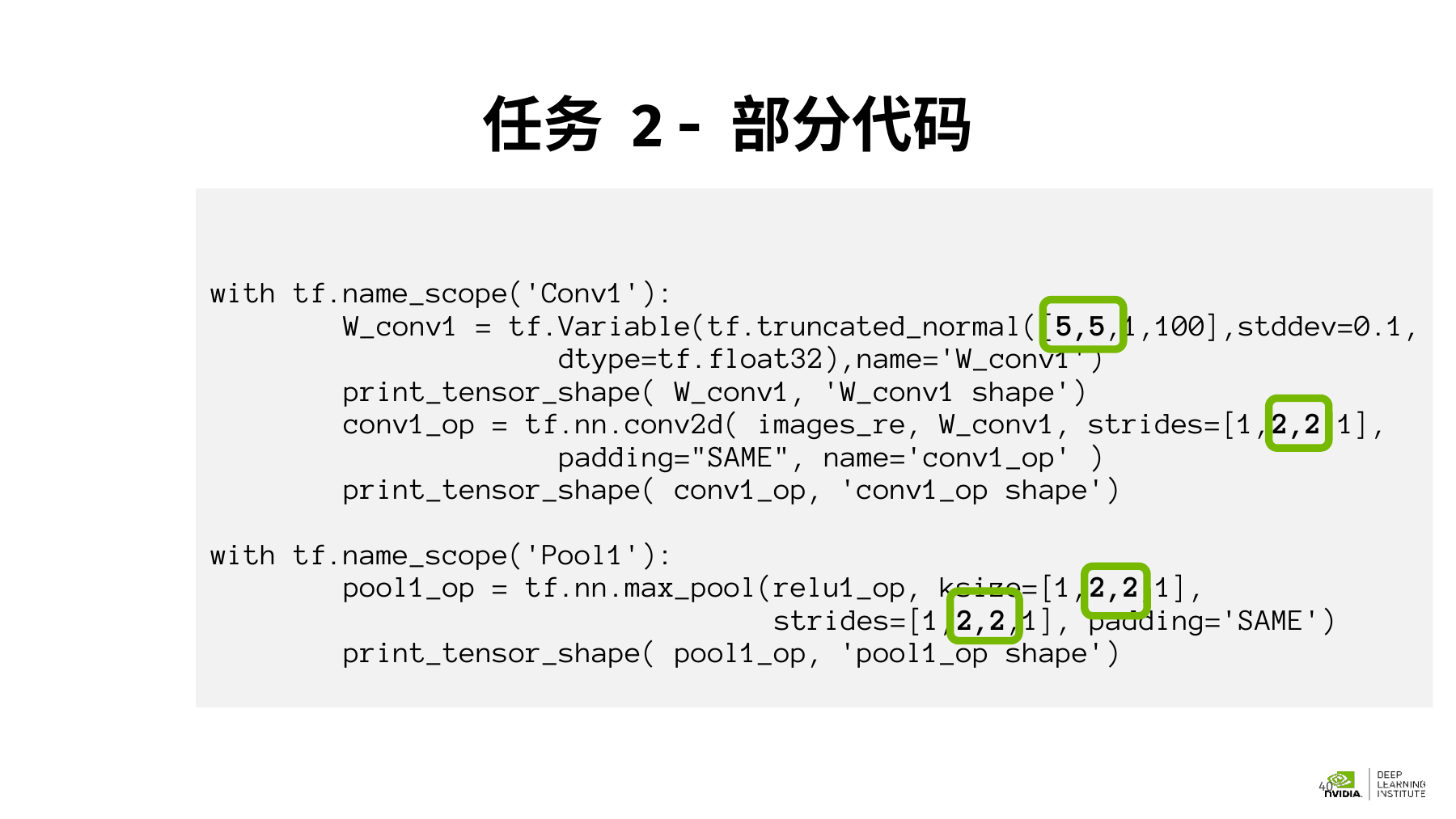

# 任务 2 - 部分代码

with tf.name_scope('Conv1'):
        W_conv1 = tf.Variable(tf.truncated_normal([5,5,1,100],stddev=0.1,
                     dtype=tf.float32),name='W_conv1')
        print_tensor_shape( W_conv1, 'W_conv1 shape')
        conv1_op = tf.nn.conv2d( images_re, W_conv1, strides=[1,2,2,1],
                     padding="SAME", name='conv1_op' )
        print_tensor_shape( conv1_op, 'conv1_op shape')

with tf.name_scope('Pool1'):
        pool1_op = tf.nn.max_pool(relu1_op, ksize=[1,2,2,1],
                                  strides=[1,2,2,1], padding='SAME')
        print_tensor_shape( pool1_op, 'pool1_op shape')